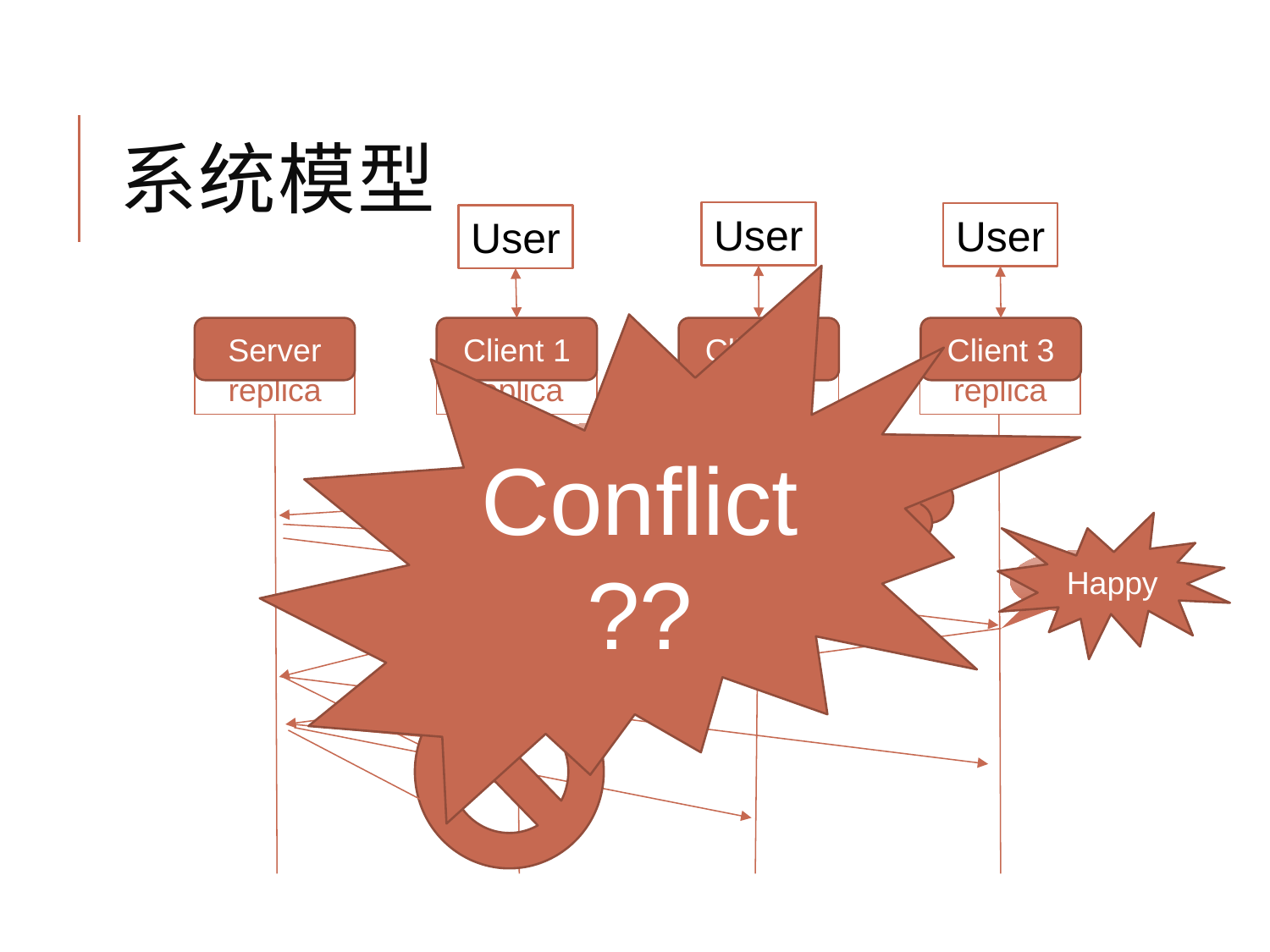

Update
Replica = S + Cs
Modify
FIFO
# 系统模型
User
User
User
Conflict??
Server
Client 1
Client 2
Client 3
replica
replica
replica
replica
Hi~
Hello
Hi~
Happy
Hi~